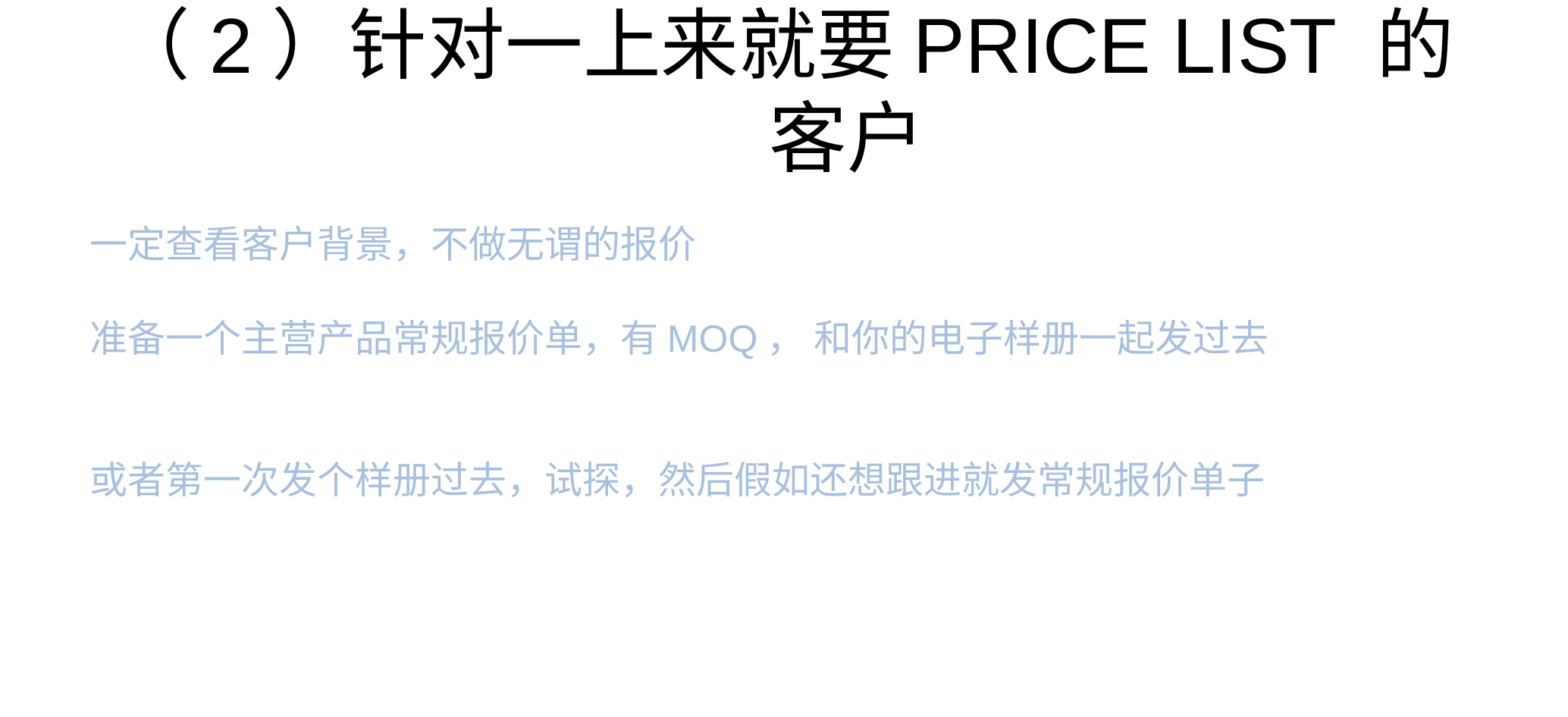

一定查看客户背景，不做无谓的报价

准备一个主营产品常规报价单，有MOQ， 和你的电子样册一起发过去

或者第一次发个样册过去，试探，然后假如还想跟进就发常规报价单子

# （2）针对一上来就要PRICE LIST 的客户
56